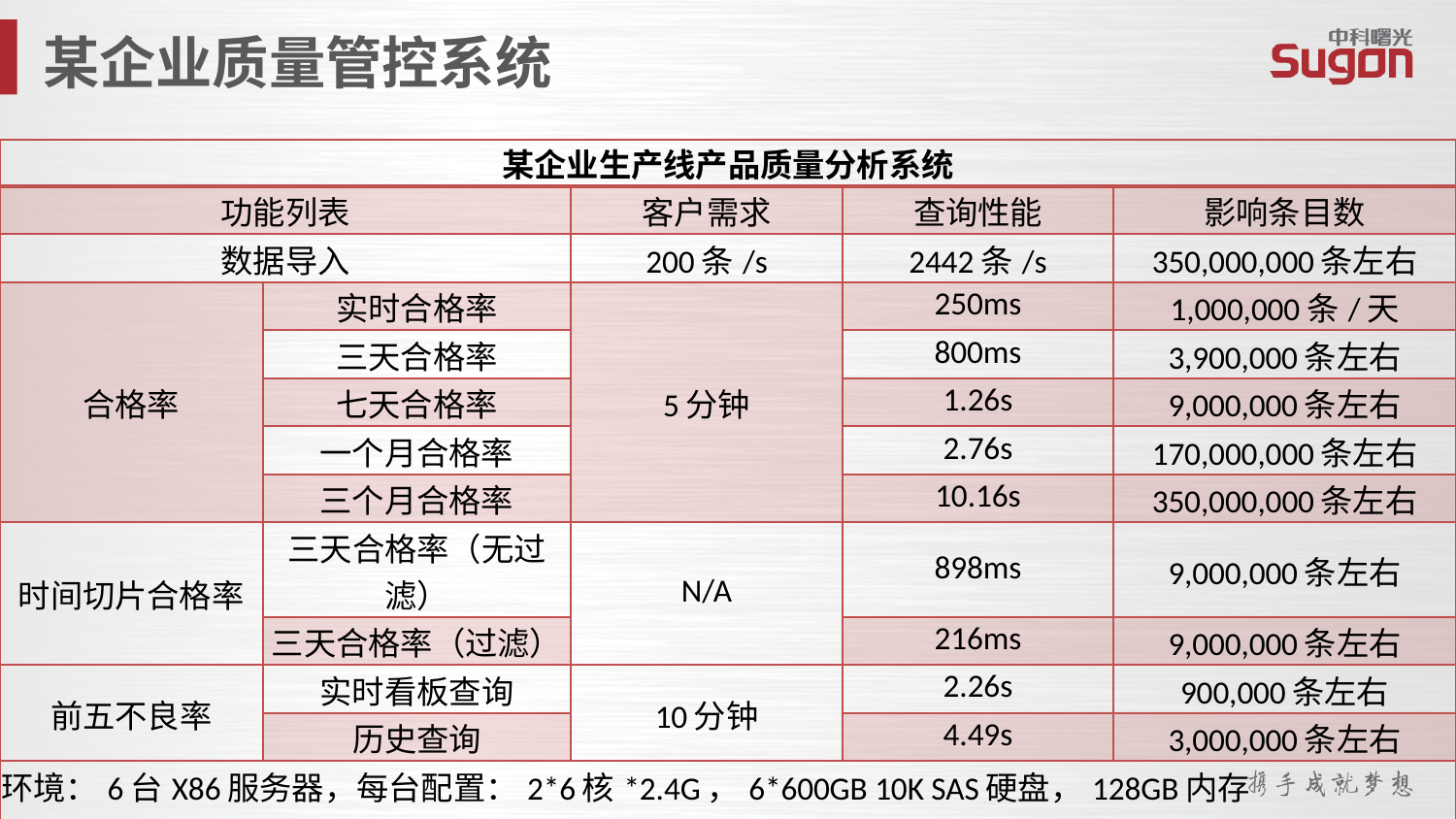

某企业质量管控系统
| 某企业生产线产品质量分析系统 |  |  |  |  |
| --- | --- | --- | --- | --- |
| 功能列表 |  | 客户需求 | 查询性能 | 影响条目数 |
| 数据导入 |  | 200条/s | 2442条/s | 350,000,000条左右 |
| 合格率 | 实时合格率 | 5分钟 | 250ms | 1,000,000条/天 |
|  | 三天合格率 |  | 800ms | 3,900,000条左右 |
|  | 七天合格率 |  | 1.26s | 9,000,000条左右 |
|  | 一个月合格率 |  | 2.76s | 170,000,000条左右 |
|  | 三个月合格率 |  | 10.16s | 350,000,000条左右 |
| 时间切片合格率 | 三天合格率（无过滤） | N/A | 898ms | 9,000,000条左右 |
|  | 三天合格率（过滤） |  | 216ms | 9,000,000条左右 |
| 前五不良率 | 实时看板查询 | 10分钟 | 2.26s | 900,000条左右 |
|  | 历史查询 |  | 4.49s | 3,000,000条左右 |
| 环境：6台X86服务器，每台配置：2\*6核\*2.4G，6\*600GB 10K SAS硬盘，128GB内存 数据量：3.5亿条，每条2～4KB，总计约900GB 千兆网络环境 |  |  |  |  |